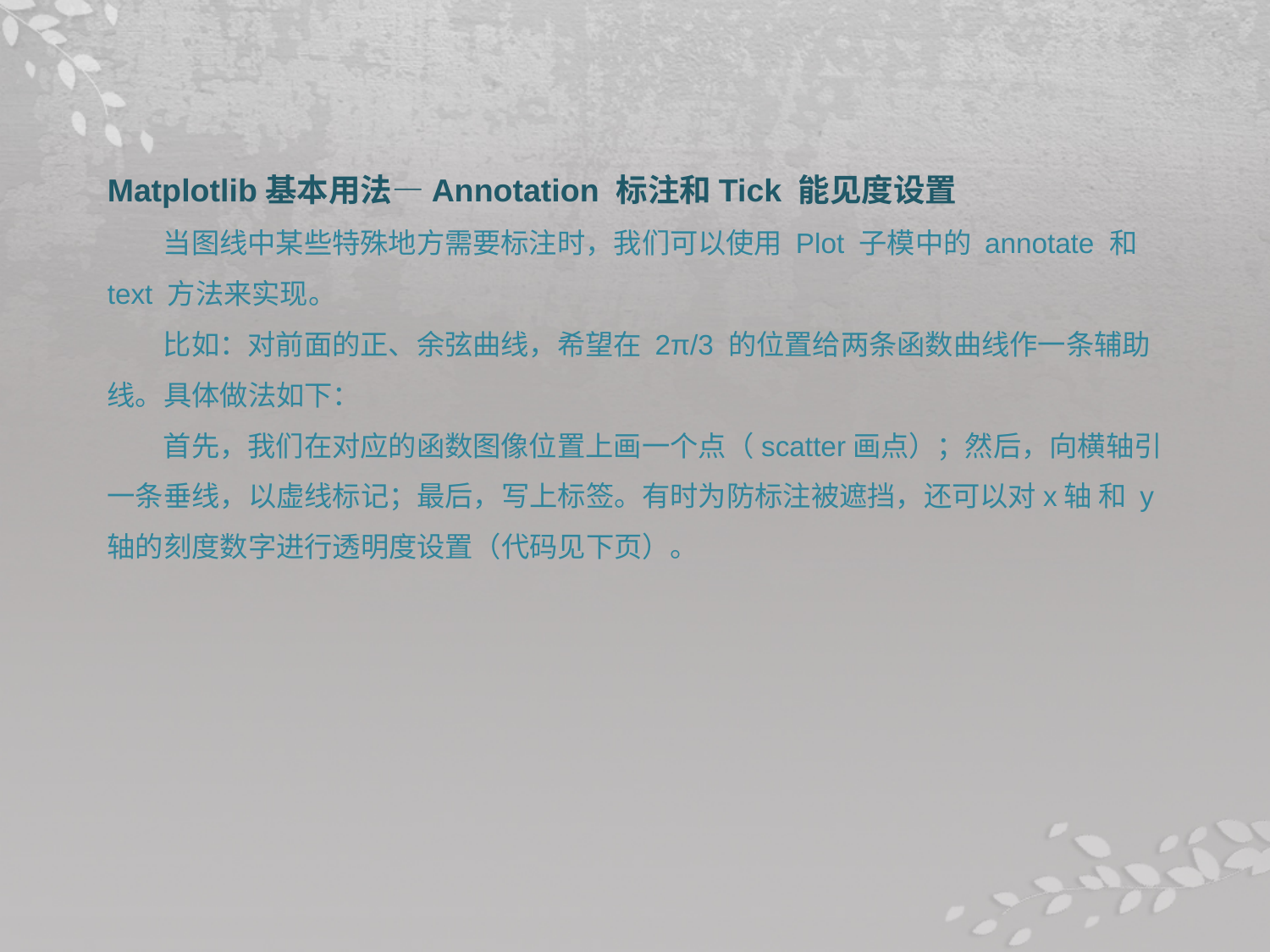

Matplotlib基本用法—Annotation 标注和Tick 能见度设置
当图线中某些特殊地方需要标注时，我们可以使用 Plot 子模中的 annotate 和 text 方法来实现。
比如：对前面的正、余弦曲线，希望在 2π/3 的位置给两条函数曲线作一条辅助线。具体做法如下：
首先，我们在对应的函数图像位置上画一个点（scatter画点）；然后，向横轴引一条垂线，以虚线标记；最后，写上标签。有时为防标注被遮挡，还可以对x轴 和 y轴的刻度数字进行透明度设置（代码见下页）。